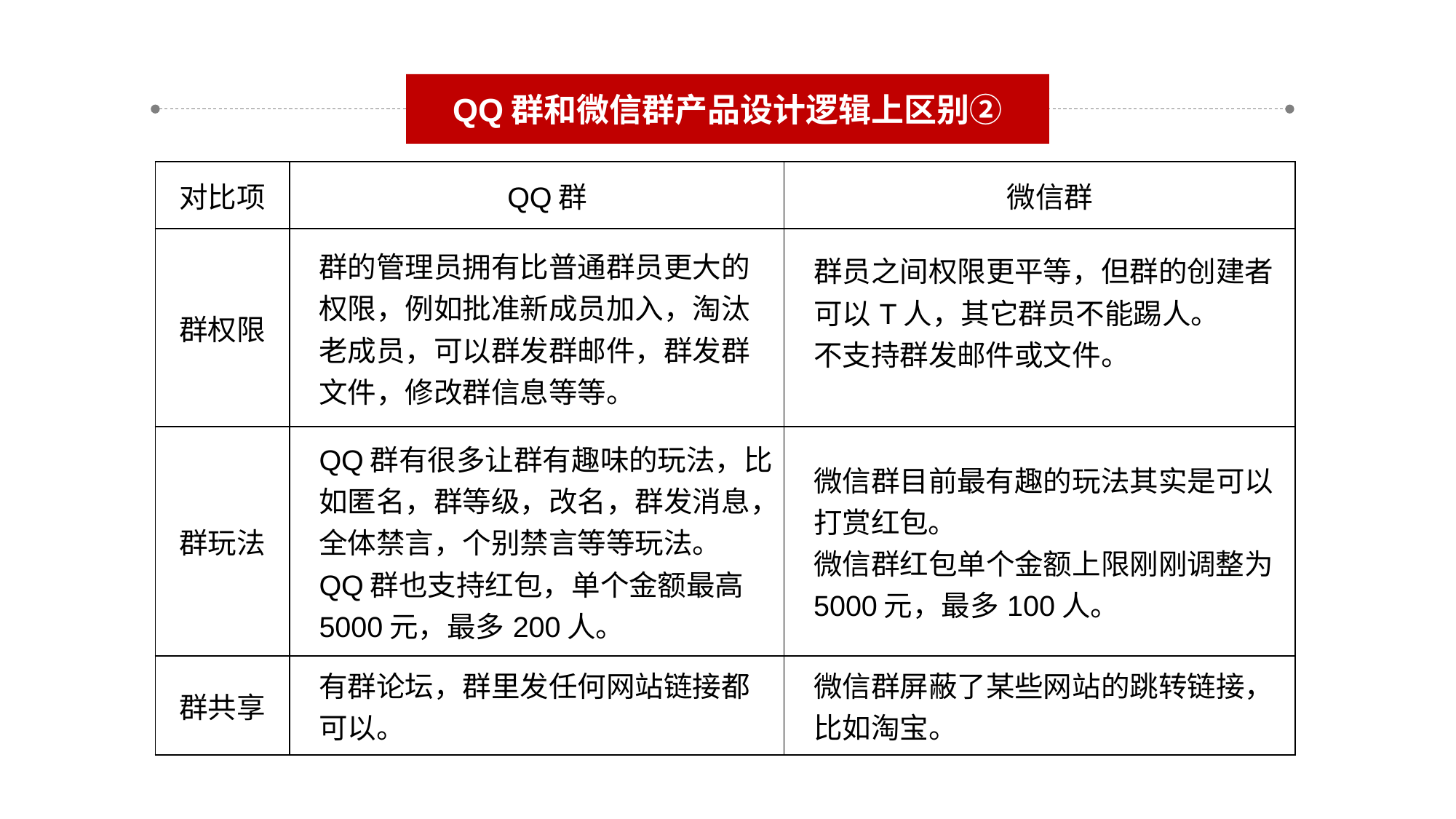

QQ群和微信群产品设计逻辑上区别②
| 对比项 |  | QQ群 |  | 微信群 |
| --- | --- | --- | --- | --- |
| 群权限 |  | 群的管理员拥有比普通群员更大的权限，例如批准新成员加入，淘汰老成员，可以群发群邮件，群发群文件，修改群信息等等。 |  | 群员之间权限更平等，但群的创建者可以T人，其它群员不能踢人。 不支持群发邮件或文件。 |
| 群玩法 |  | QQ群有很多让群有趣味的玩法，比如匿名，群等级，改名，群发消息，全体禁言，个别禁言等等玩法。 QQ群也支持红包，单个金额最高5000元，最多200人。 |  | 微信群目前最有趣的玩法其实是可以打赏红包。 微信群红包单个金额上限刚刚调整为5000元，最多100人。 |
| 群共享 |  | 有群论坛，群里发任何网站链接都可以。 |  | 微信群屏蔽了某些网站的跳转链接，比如淘宝。 |